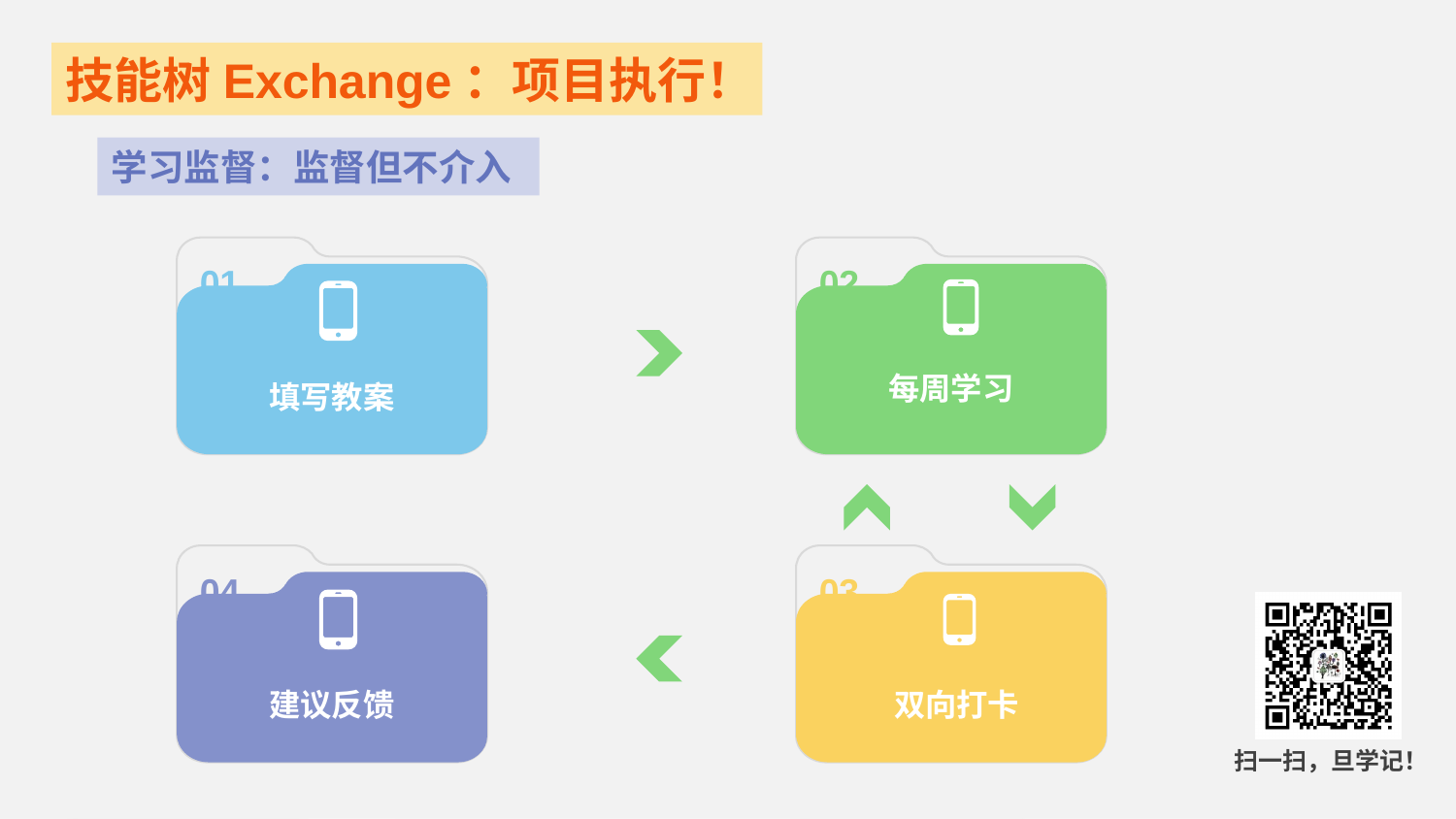

学习监督：监督但不介入
01

填写教案
02

每周学习

04

建议反馈
03

双向打卡